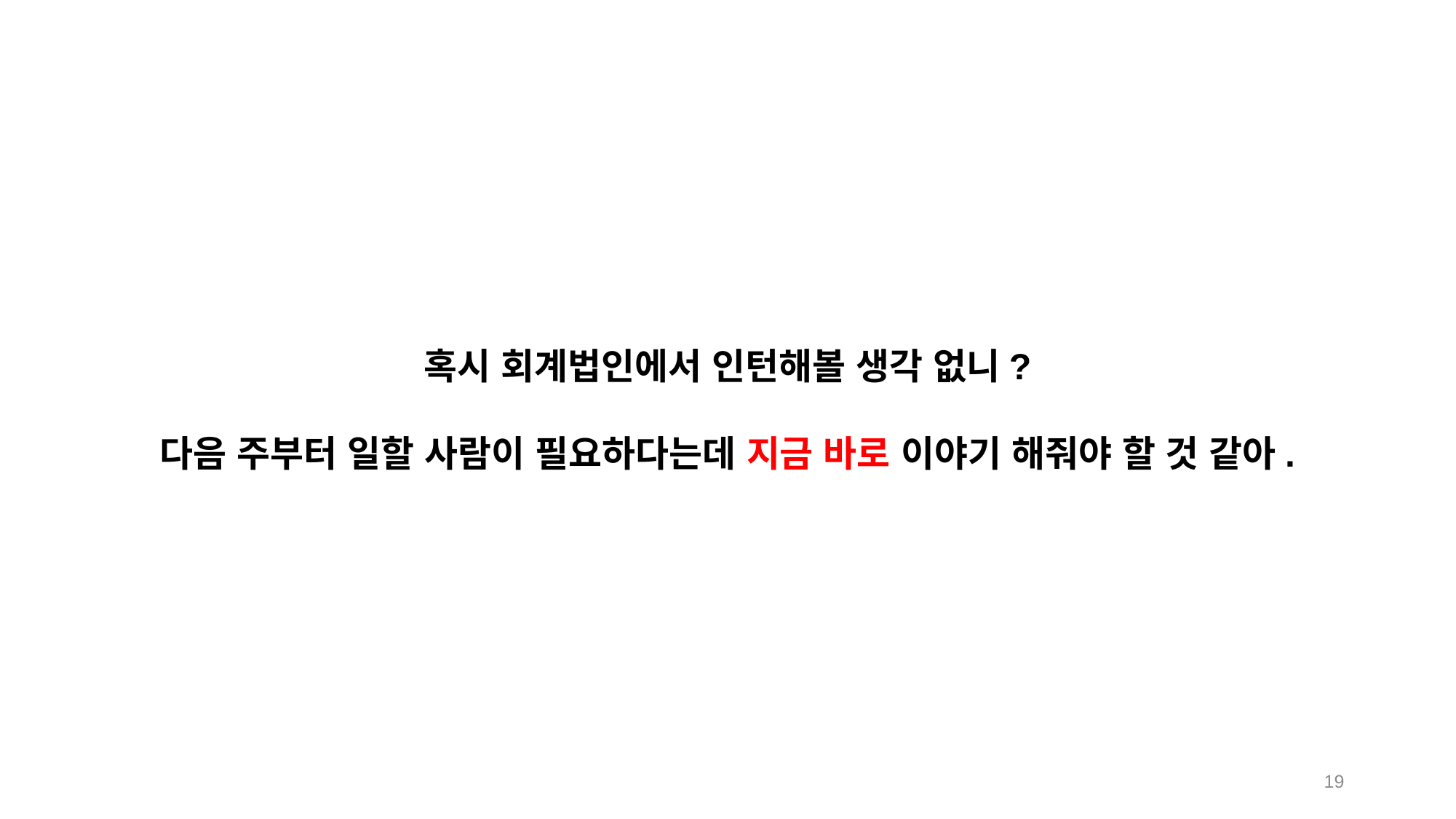

혹시 회계법인에서 인턴해볼 생각 없니?

다음 주부터 일할 사람이 필요하다는데 지금 바로 이야기 해줘야 할 것 같아.
19